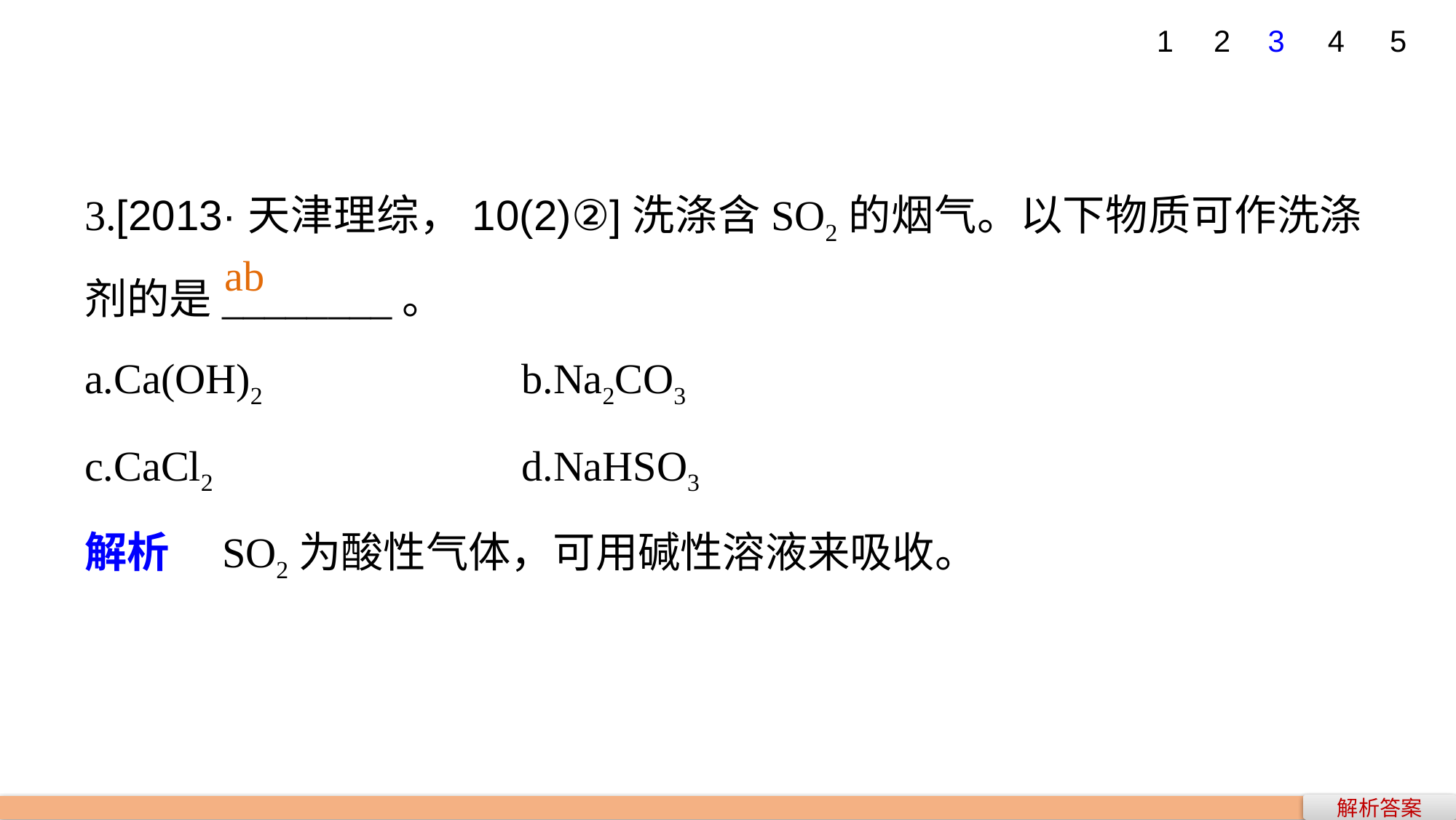

5
1
2
3
4
3.[2013·天津理综，10(2)②]洗涤含SO2的烟气。以下物质可作洗涤剂的是________。
a.Ca(OH)2  			b.Na2CO3
c.CaCl2  			d.NaHSO3
解析　SO2为酸性气体，可用碱性溶液来吸收。
ab
解析答案